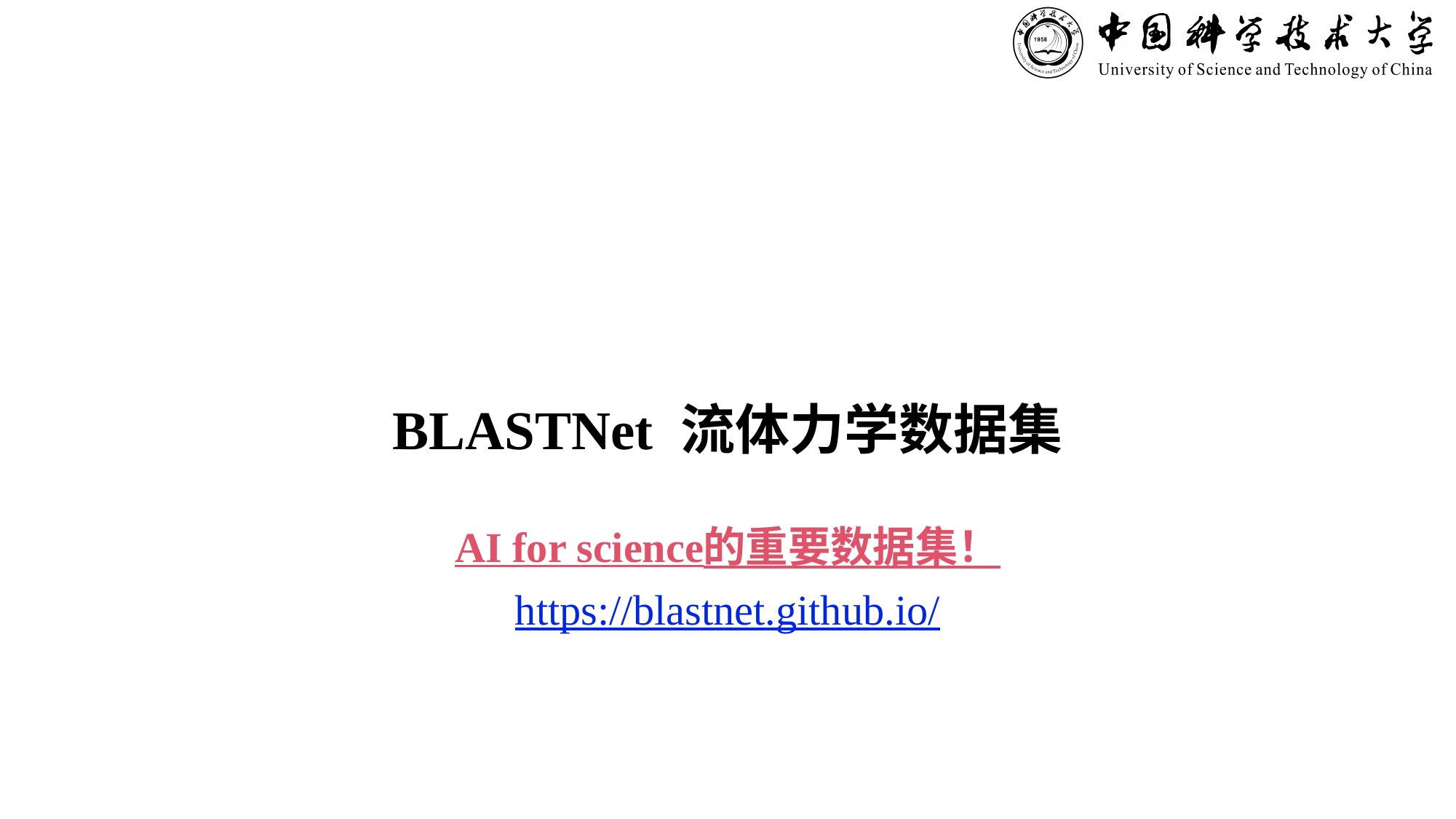

# BLASTNet 流体力学数据集
AI for science的重要数据集！
https://blastnet.github.io/